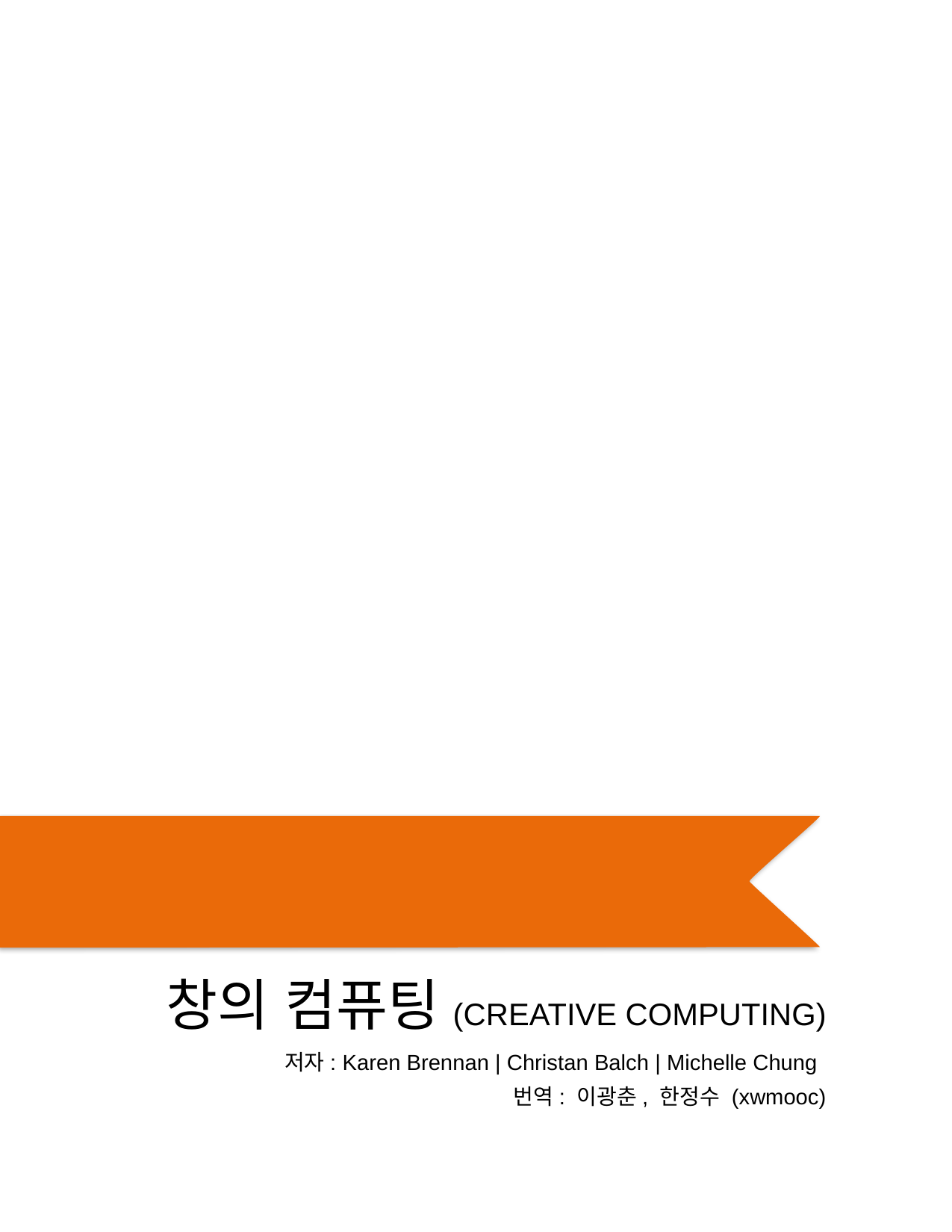

창의 컴퓨팅(CREATIVE COMPUTING)
저자: Karen Brennan | Christan Balch | Michelle Chung
번역: 이광춘, 한정수 (xwmooc)